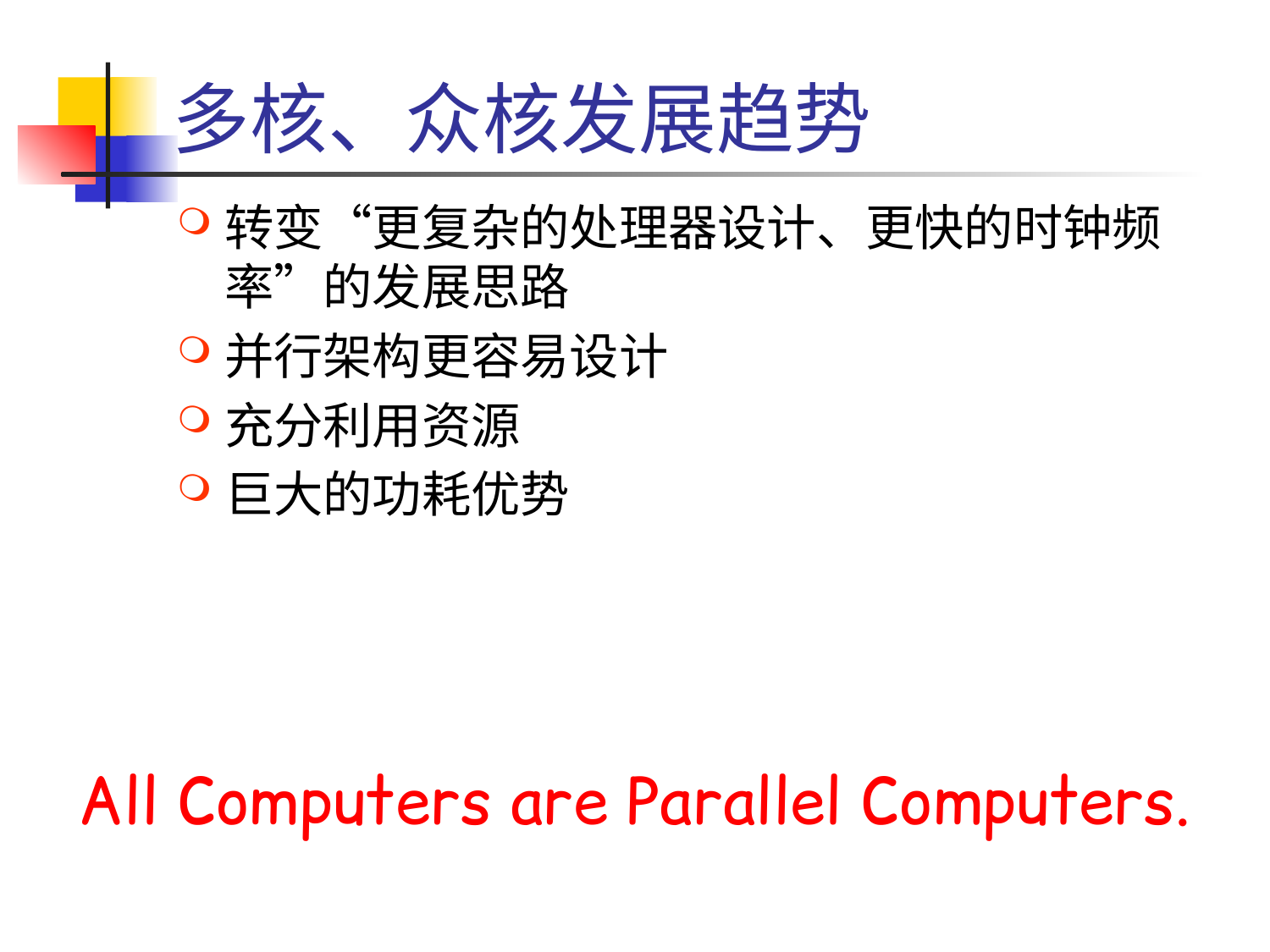

# 多核、众核发展趋势
转变“更复杂的处理器设计、更快的时钟频率”的发展思路
并行架构更容易设计
充分利用资源
巨大的功耗优势
All Computers are Parallel Computers.